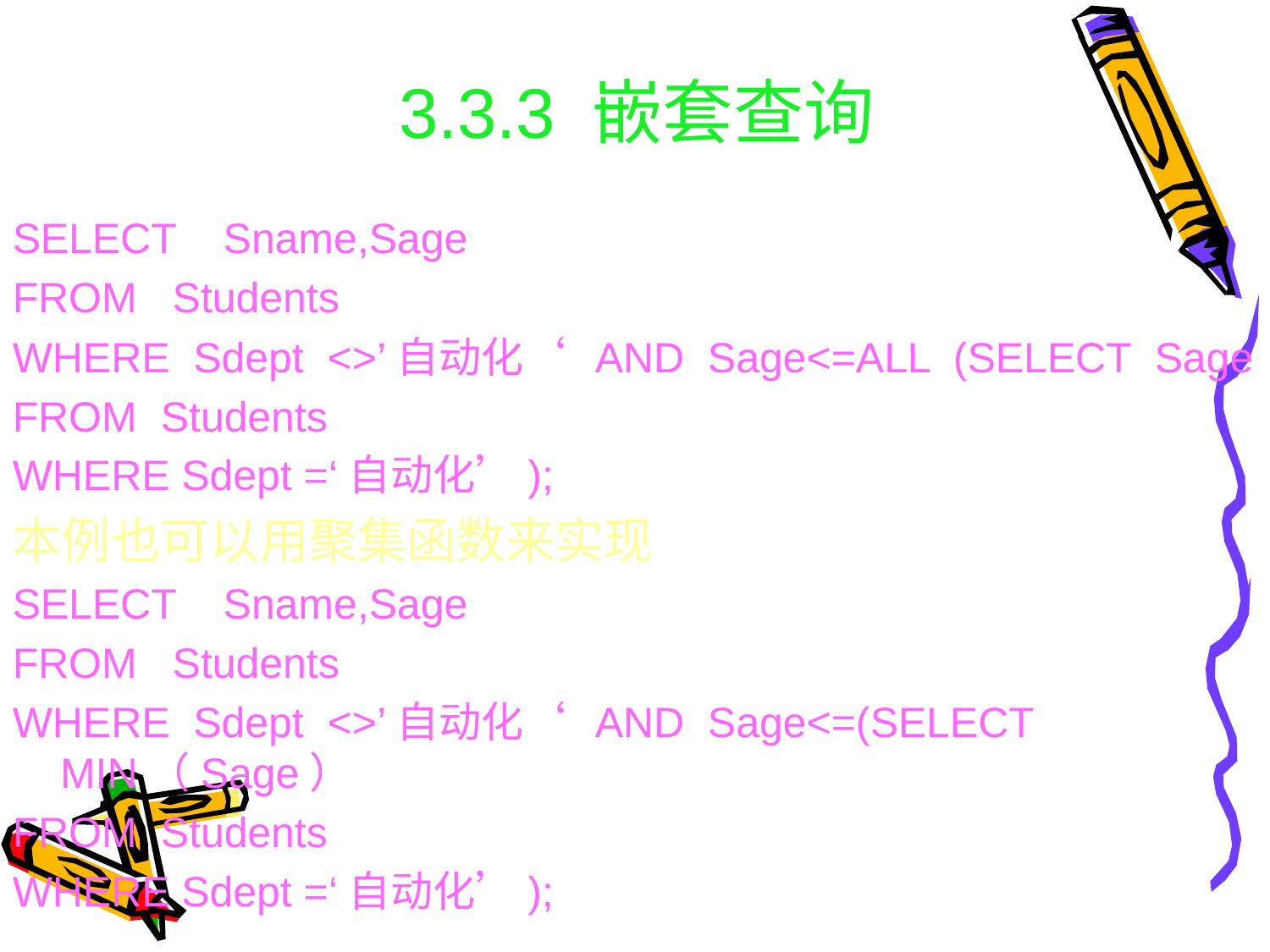

# 3.3.3 嵌套查询

SELECT    Sname,Sage
FROM   Students
WHERE  Sdept  <>’自动化‘  AND  Sage<=ALL  (SELECT  Sage
FROM  Students
WHERE Sdept =‘自动化’);
本例也可以用聚集函数来实现
SELECT    Sname,Sage
FROM   Students
WHERE  Sdept  <>’自动化‘  AND  Sage<=(SELECT  MIN（Sage）
FROM  Students
WHERE Sdept =‘自动化’);